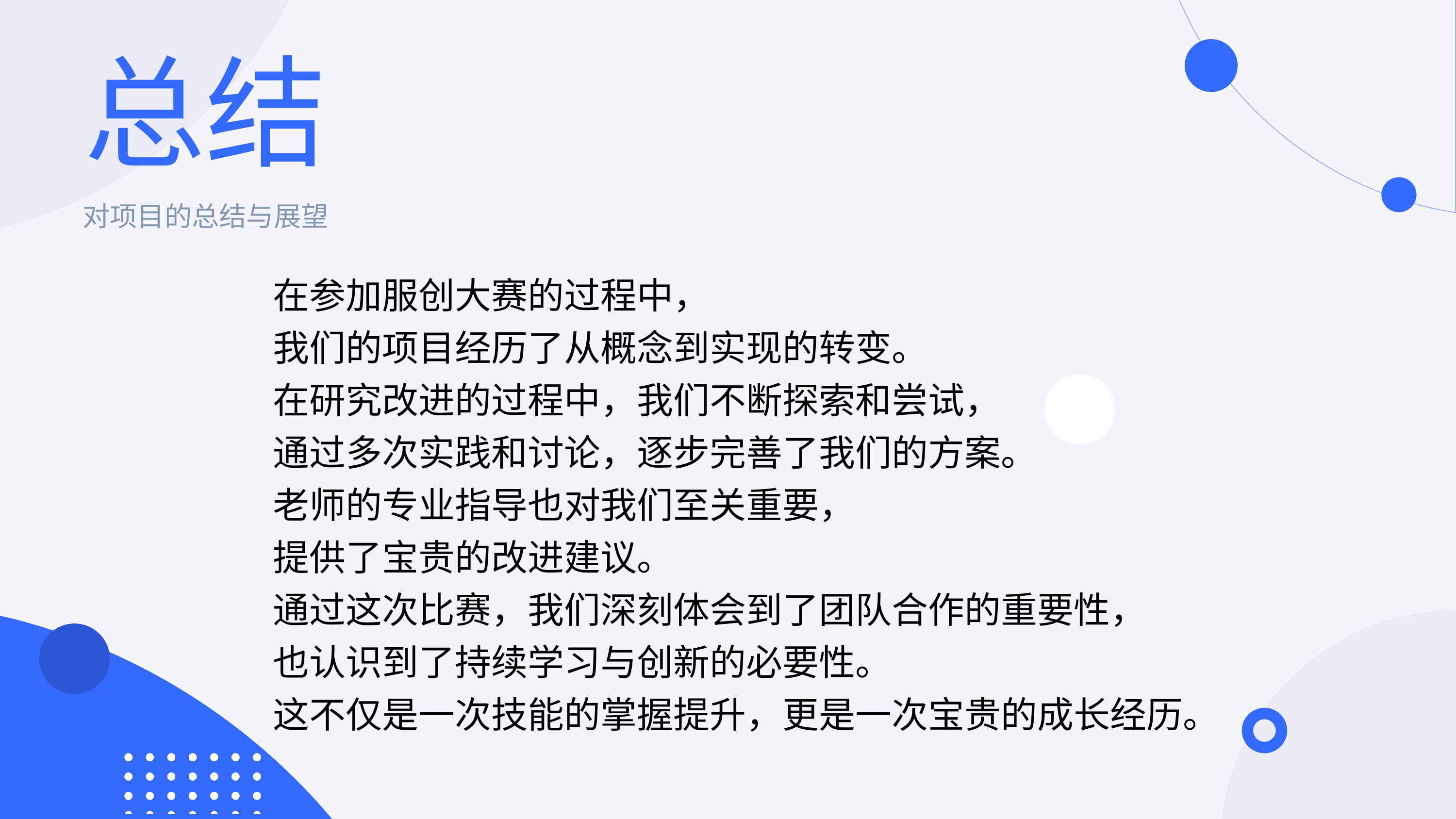

总结
对项目的总结与展望

在参加服创大赛的过程中，
我们的项目经历了从概念到实现的转变。
在研究改进的过程中，我们不断探索和尝试，
通过多次实践和讨论，逐步完善了我们的方案。
老师的专业指导也对我们至关重要，
提供了宝贵的改进建议。
通过这次比赛，我们深刻体会到了团队合作的重要性，
也认识到了持续学习与创新的必要性。
这不仅是一次技能的掌握提升，更是一次宝贵的成长经历。